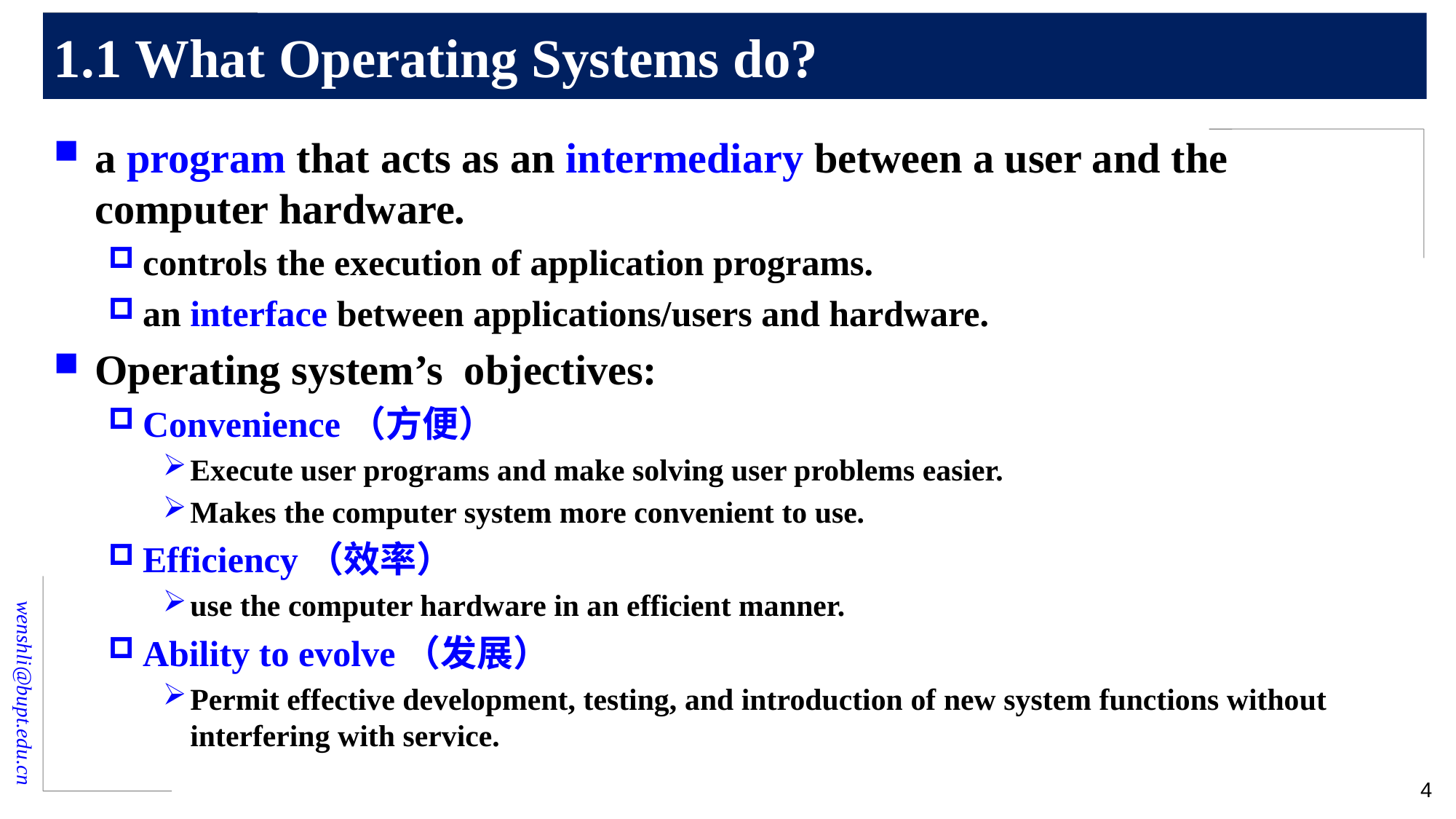

# 1.1 What Operating Systems do?
a program that acts as an intermediary between a user and the computer hardware.
controls the execution of application programs.
an interface between applications/users and hardware.
Operating system’s  objectives:
Convenience（方便）
Execute user programs and make solving user problems easier.
Makes the computer system more convenient to use.
Efficiency（效率）
use the computer hardware in an efficient manner.
Ability to evolve（发展）
Permit effective development, testing, and introduction of new system functions without interfering with service.
4